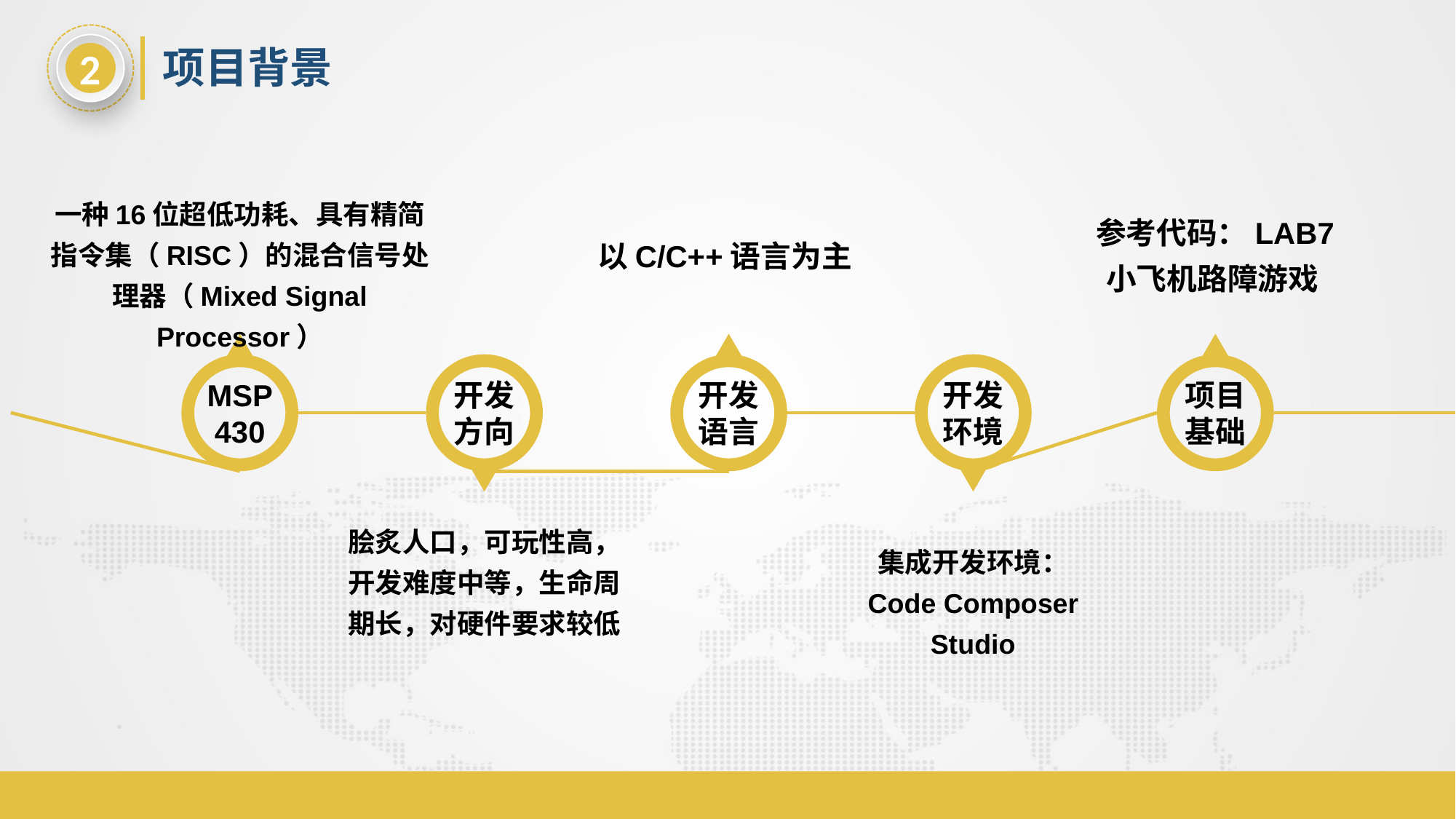

2
项目背景

一种16位超低功耗、具有精简指令集（RISC）的混合信号处理器（Mixed Signal Processor）
参考代码：LAB7
小飞机路障游戏
以C/C++语言为主

MSP
430

开发
语言

项目
基础

开发
方向

开发
环境
脍炙人口，可玩性高，开发难度中等，生命周期长，对硬件要求较低
集成开发环境：
Code Composer Studio